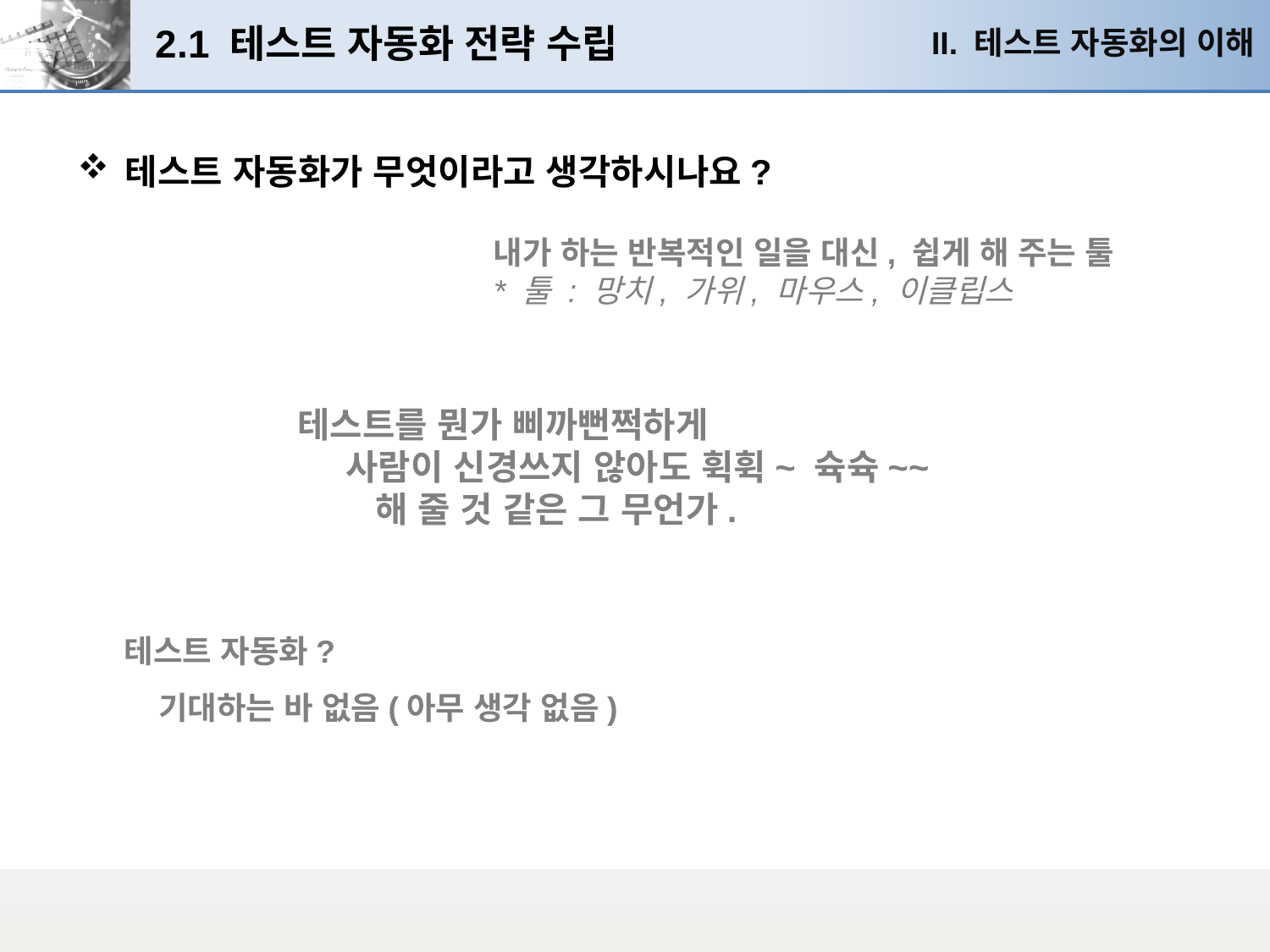

# 2.1 테스트 자동화 전략 수립
II. 테스트 자동화의 이해
테스트 자동화가 무엇이라고 생각하시나요?
내가 하는 반복적인 일을 대신, 쉽게 해 주는 툴
* 툴 : 망치, 가위, 마우스, 이클립스
테스트를 뭔가 삐까뻔쩍하게
    사람이 신경쓰지 않아도 휙휙~ 슉슉~~
       해 줄 것 같은 그 무언가.
테스트 자동화?
   기대하는 바 없음(아무 생각 없음)